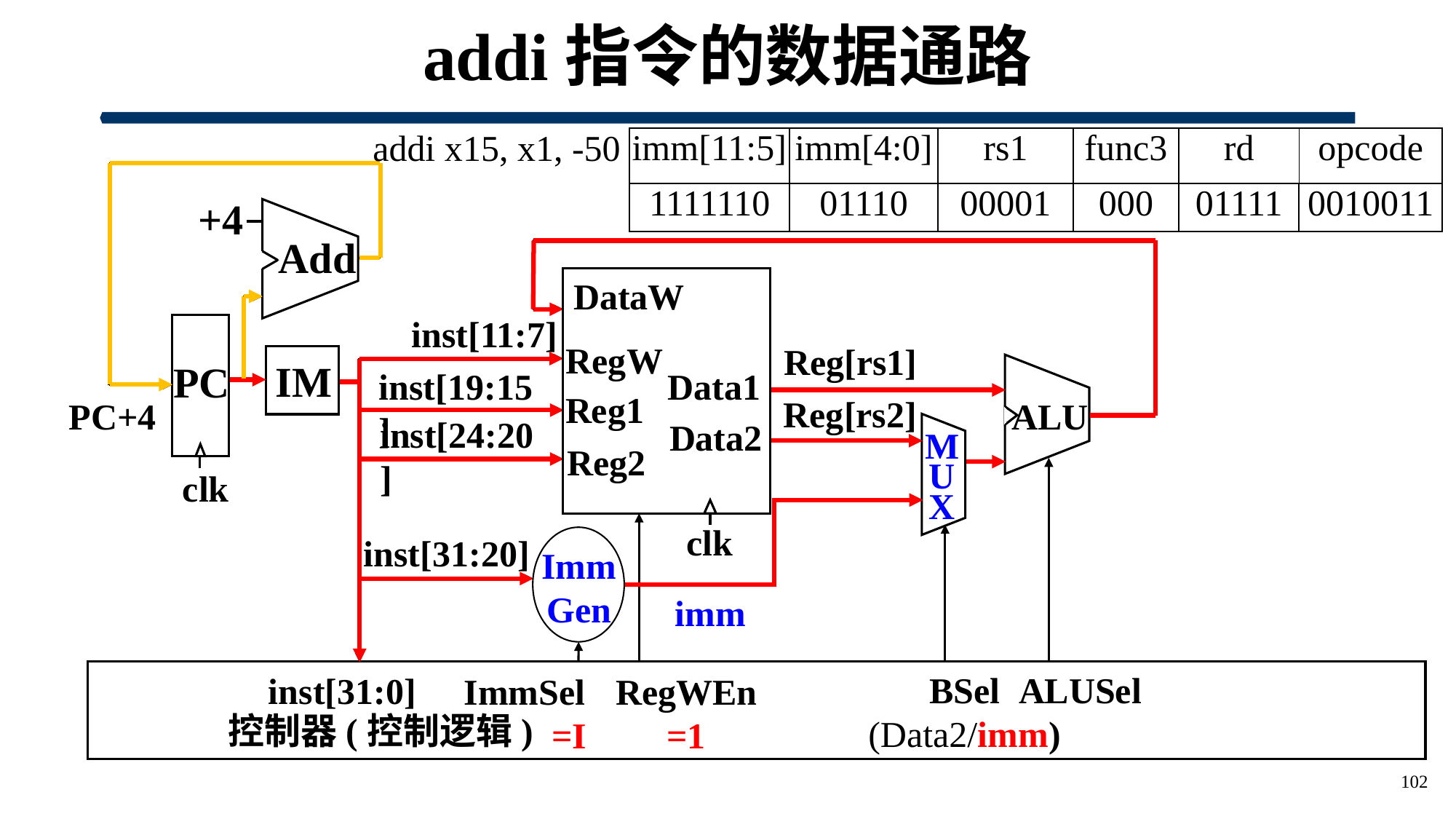

# addi指令的数据通路
addi x15, x1, -50
| imm[11:5] | imm[4:0] | rs1 | func3 | rd | opcode |
| --- | --- | --- | --- | --- | --- |

| 1111110 | 01110 | 00001 | 000 | 01111 | 0010011 |
| --- | --- | --- | --- | --- | --- |
+4

Add
DataW

RegW
Data1
Reg1
Data2
Reg2

inst[11:7]

PC

clk
Reg[rs1]

IM

ALU
inst[19:15]
Reg[rs2]
PC+4
inst[24:20]
M
U
X

clk
inst[31:20]

Imm
Gen
imm

BSel
(Data2/imm)

ALUSel
inst[31:0]
ImmSel
=I
RegWEn
=1
控制器(控制逻辑)
102